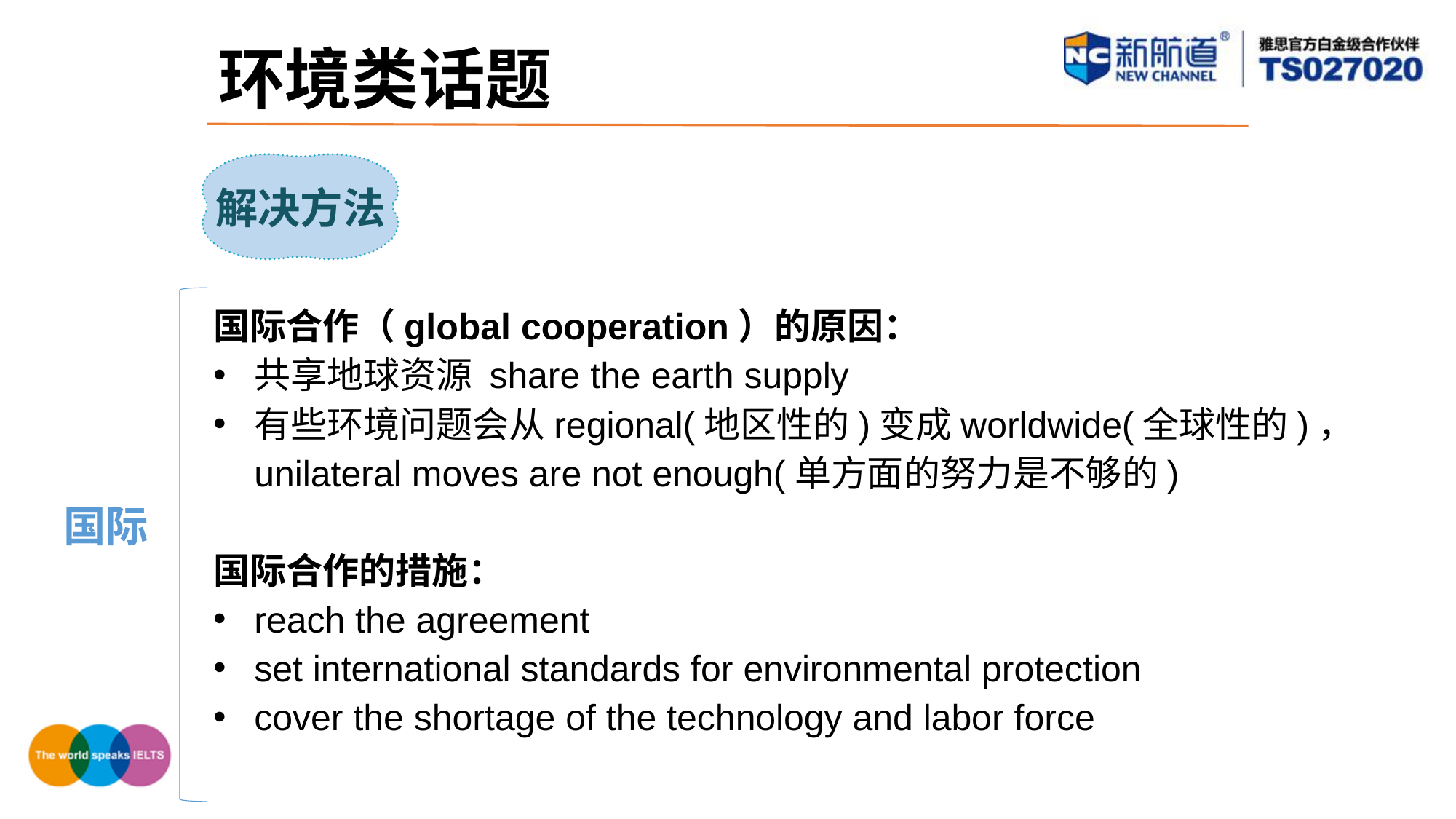

环境类话题
解决方法

国际合作（global cooperation）的原因：
共享地球资源 share the earth supply
有些环境问题会从regional(地区性的)变成worldwide(全球性的)， unilateral moves are not enough(单方面的努力是不够的)

国际合作的措施：
reach the agreement
set international standards for environmental protection
cover the shortage of the technology and labor force
国际